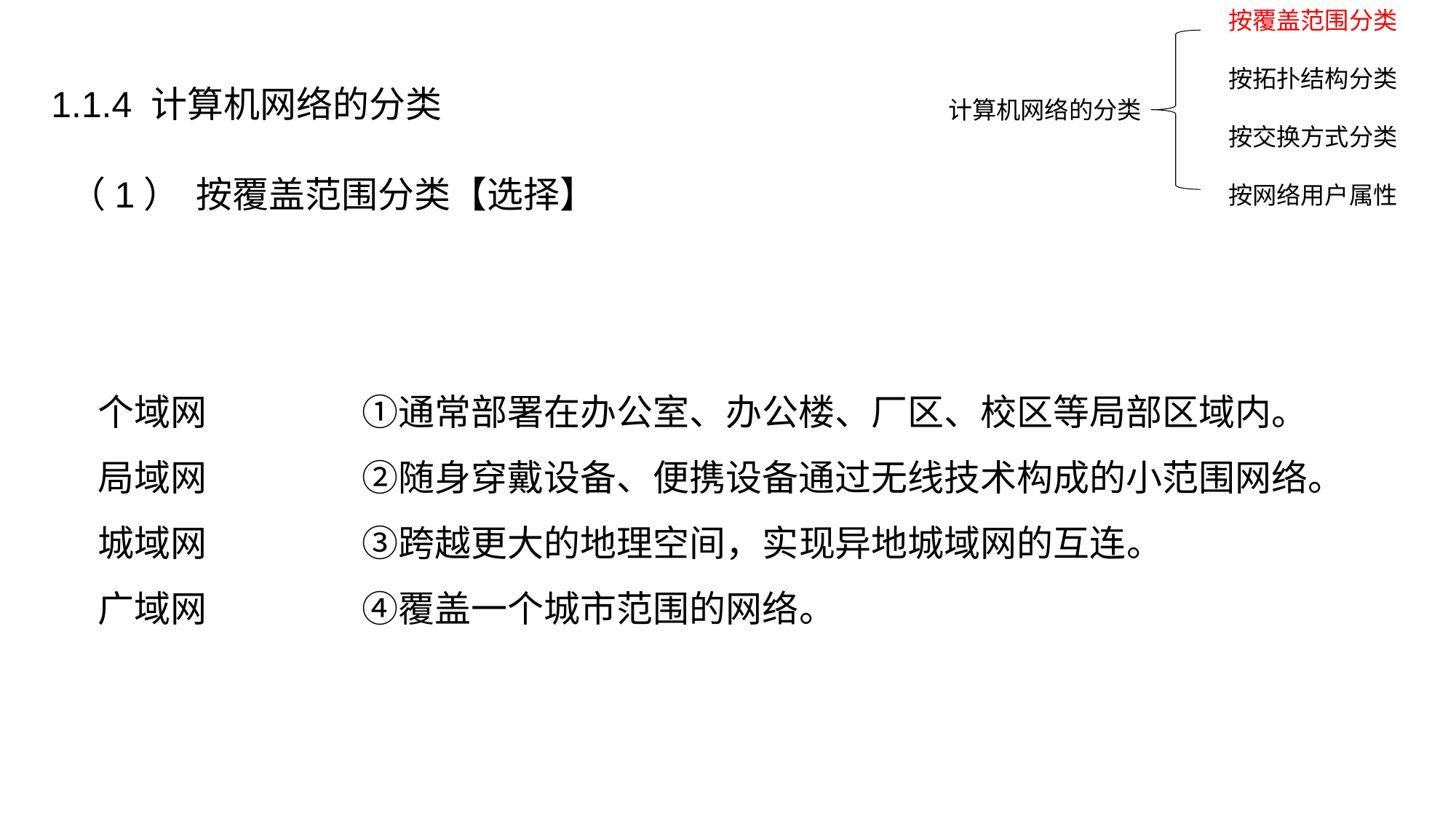

按覆盖范围分类

按拓扑结构分类

按交换方式分类

按网络用户属性

1.1.4 计算机网络的分类
计算机网络的分类
 （1）  按覆盖范围分类【选择】
个域网                   ①通常部署在办公室、办公楼、厂区、校区等局部区域内。
局域网                   ②随身穿戴设备、便携设备通过无线技术构成的小范围网络。
城域网                   ③跨越更大的地理空间，实现异地城域网的互连。
广域网                   ④覆盖一个城市范围的网络。